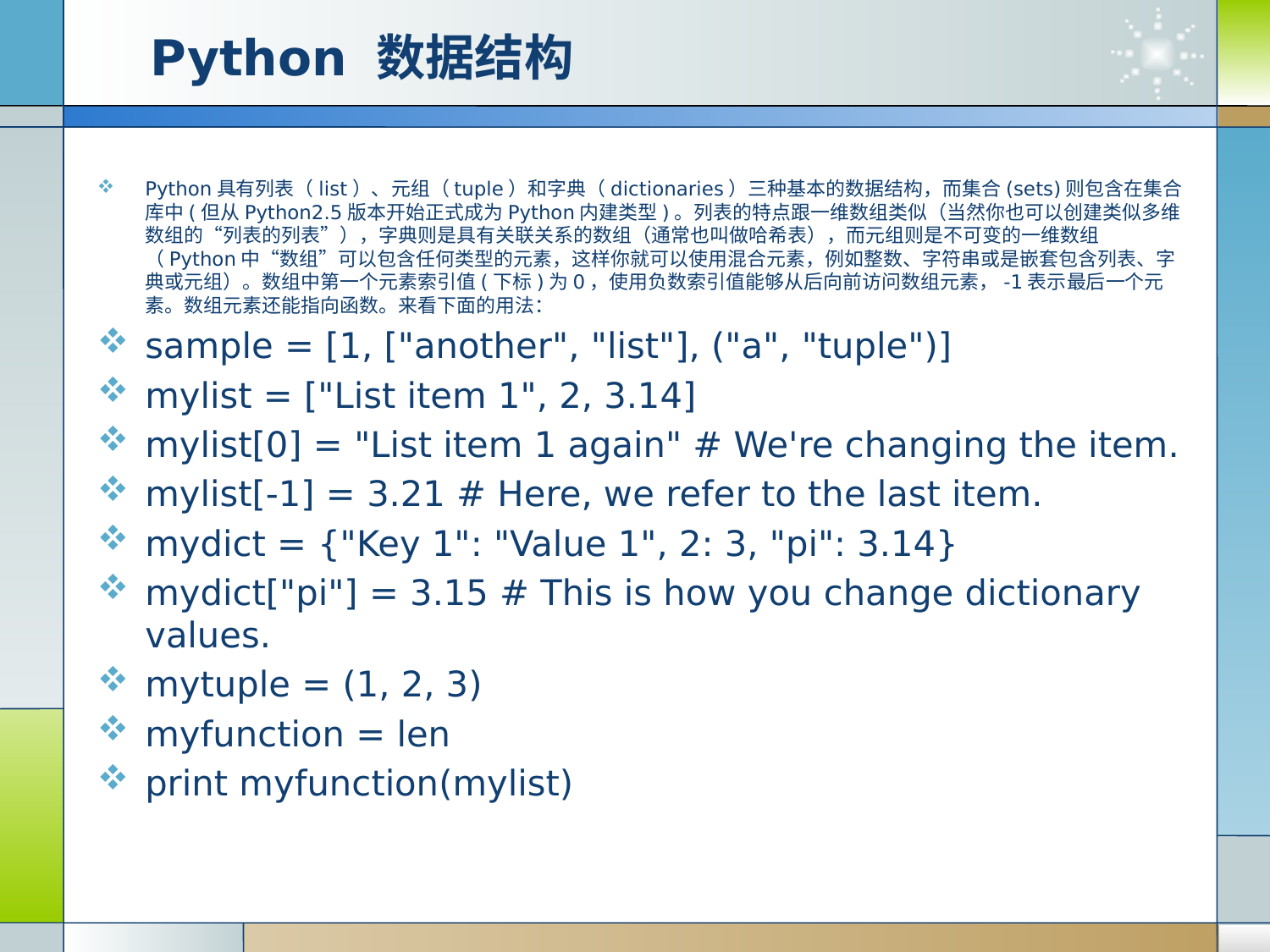

# Python 数据结构
Python具有列表（list）、元组（tuple）和字典（dictionaries）三种基本的数据结构，而集合(sets)则包含在集合库中(但从Python2.5版本开始正式成为Python内建类型)。列表的特点跟一维数组类似（当然你也可以创建类似多维数组的“列表的列表”），字典则是具有关联关系的数组（通常也叫做哈希表），而元组则是不可变的一维数组（Python中“数组”可以包含任何类型的元素，这样你就可以使用混合元素，例如整数、字符串或是嵌套包含列表、字典或元组）。数组中第一个元素索引值(下标)为0，使用负数索引值能够从后向前访问数组元素，-1表示最后一个元素。数组元素还能指向函数。来看下面的用法：
sample = [1, ["another", "list"], ("a", "tuple")]
mylist = ["List item 1", 2, 3.14]
mylist[0] = "List item 1 again" # We're changing the item.
mylist[-1] = 3.21 # Here, we refer to the last item.
mydict = {"Key 1": "Value 1", 2: 3, "pi": 3.14}
mydict["pi"] = 3.15 # This is how you change dictionary values.
mytuple = (1, 2, 3)
myfunction = len
print myfunction(mylist)

54